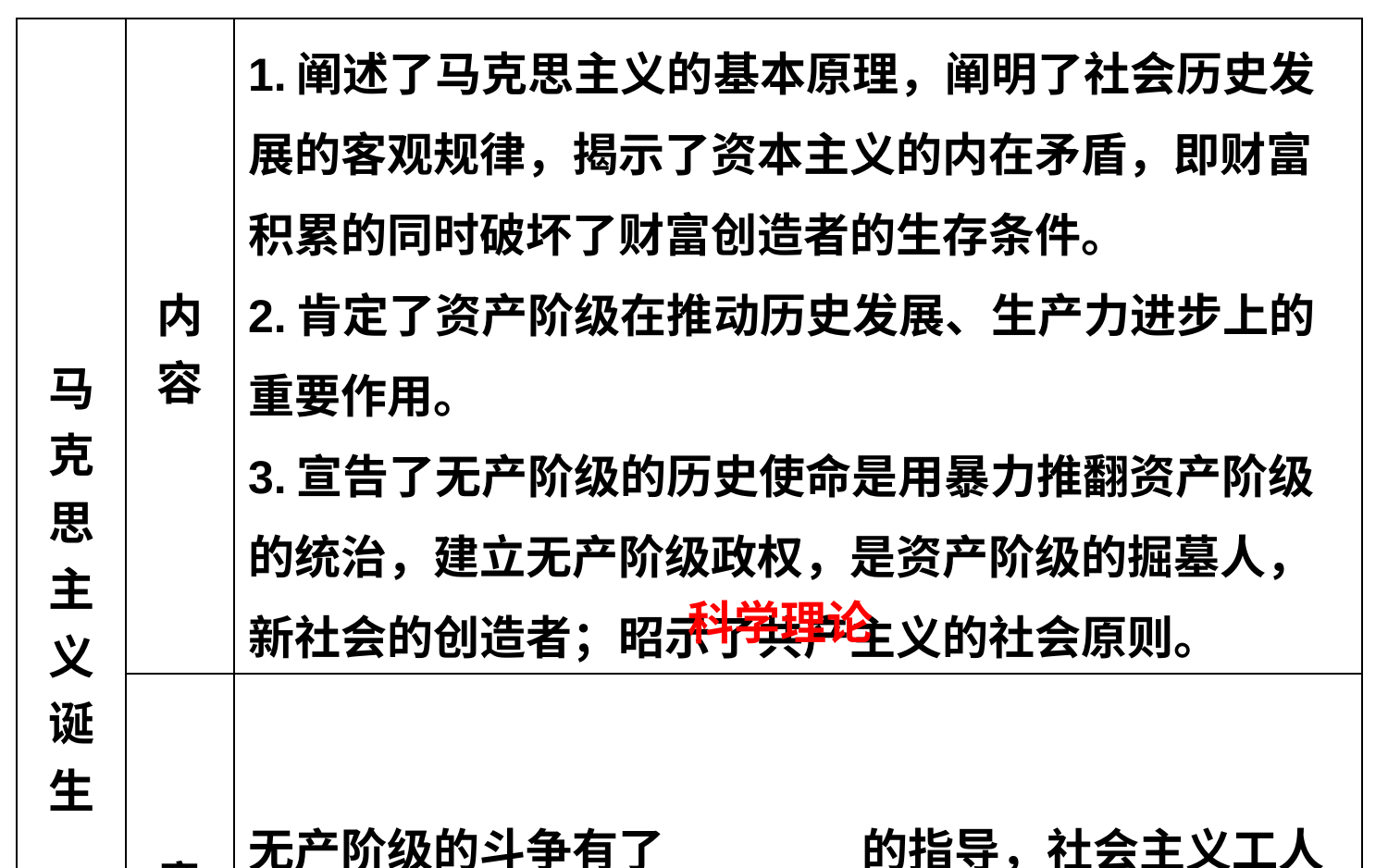

| 马 克 思 主 义 诞 生 | 内 容 | 1.阐述了马克思主义的基本原理，阐明了社会历史发展的客观规律，揭示了资本主义的内在矛盾，即财富积累的同时破坏了财富创造者的生存条件。 2.肯定了资产阶级在推动历史发展、生产力进步上的重要作用。 3.宣告了无产阶级的历史使命是用暴力推翻资产阶级的统治，建立无产阶级政权，是资产阶级的掘墓人，新社会的创造者；昭示了共产主义的社会原则。 |
| --- | --- | --- |
|  | 意 义 | 无产阶级的斗争有了 的指导，社会主义工人运动更加蓬勃地发展起来，对人类社会的进程产生了深远影响。 |
科学理论